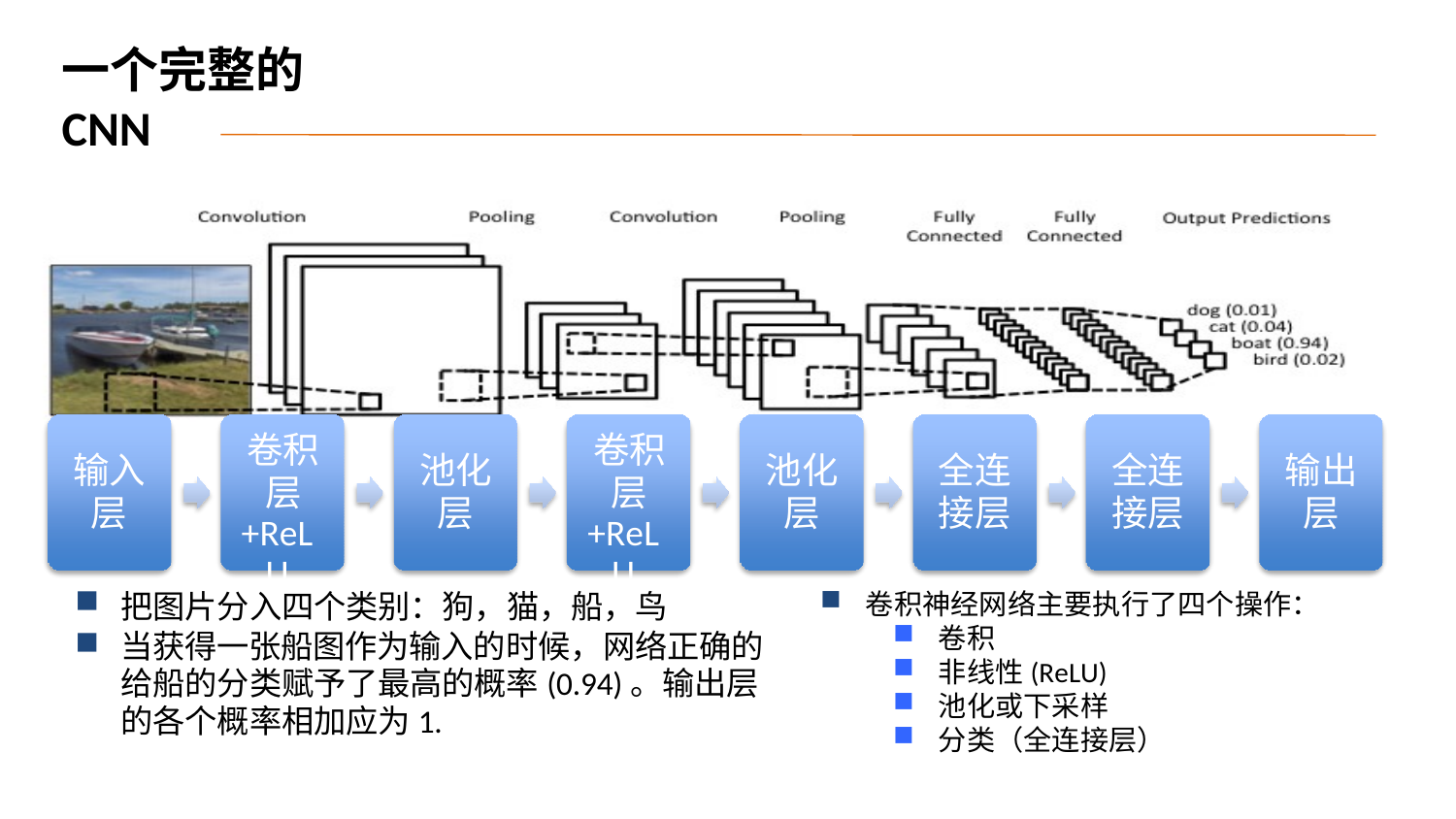

# 一个完整的CNN

卷积 层
+ReLU
卷积 层
+ReLU

输入 层
池化 层
池化 层
全连 接层
全连 接层
输出 层

把图片分入四个类别：狗，猫，船，鸟
当获得一张船图作为输入的时候，网络正确的 给船的分类赋予了最高的概率(0.94)。输出层 的各个概率相加应为1.
卷积神经网络主要执行了四个操作：
卷积
非线性(ReLU)
池化或下采样
分类（全连接层）